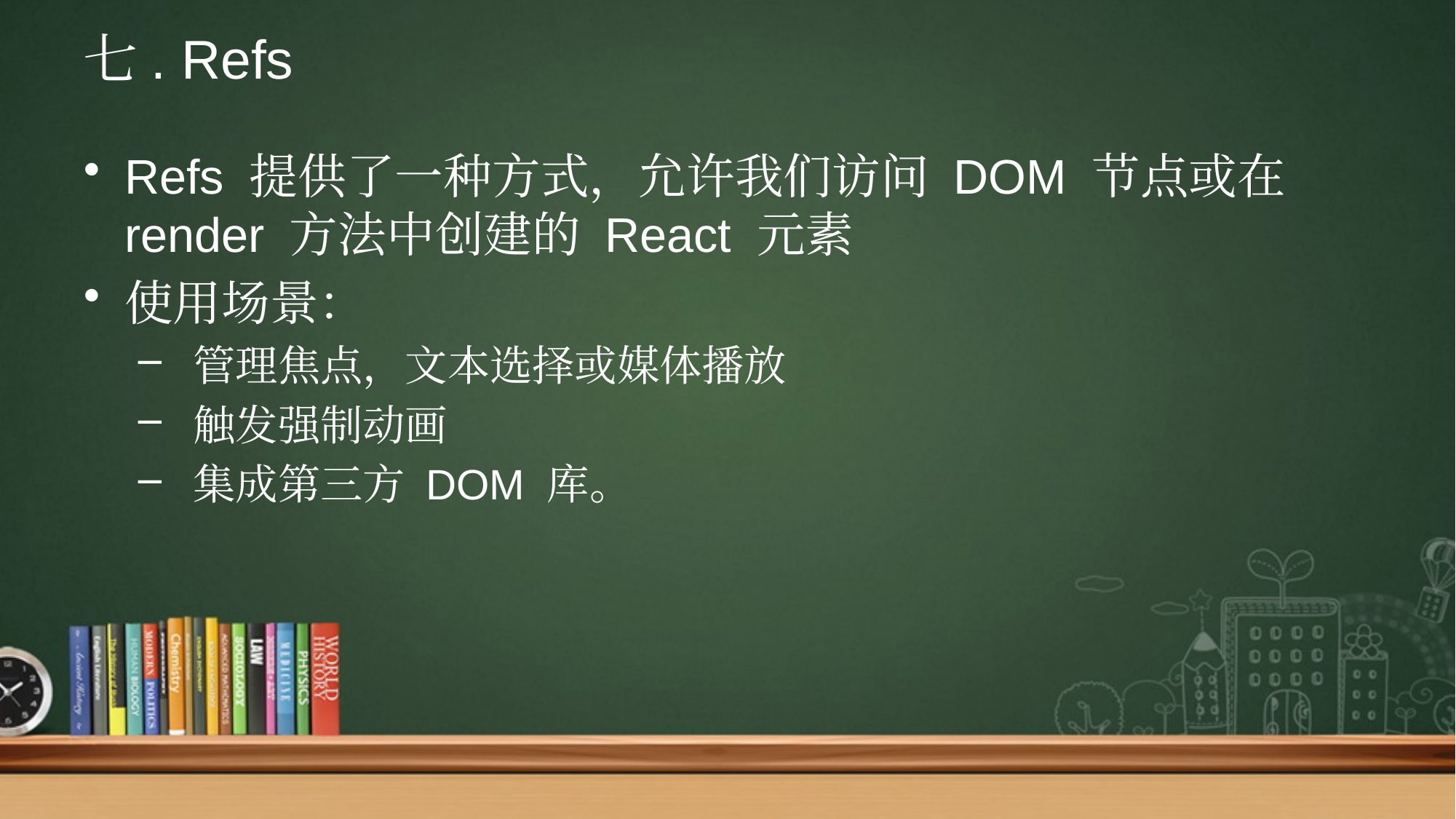

# 七. Refs
Refs 提供了一种方式，允许我们访问 DOM 节点或在 render 方法中创建的 React 元素
使用场景：
 管理焦点，文本选择或媒体播放
 触发强制动画
 集成第三方 DOM 库。